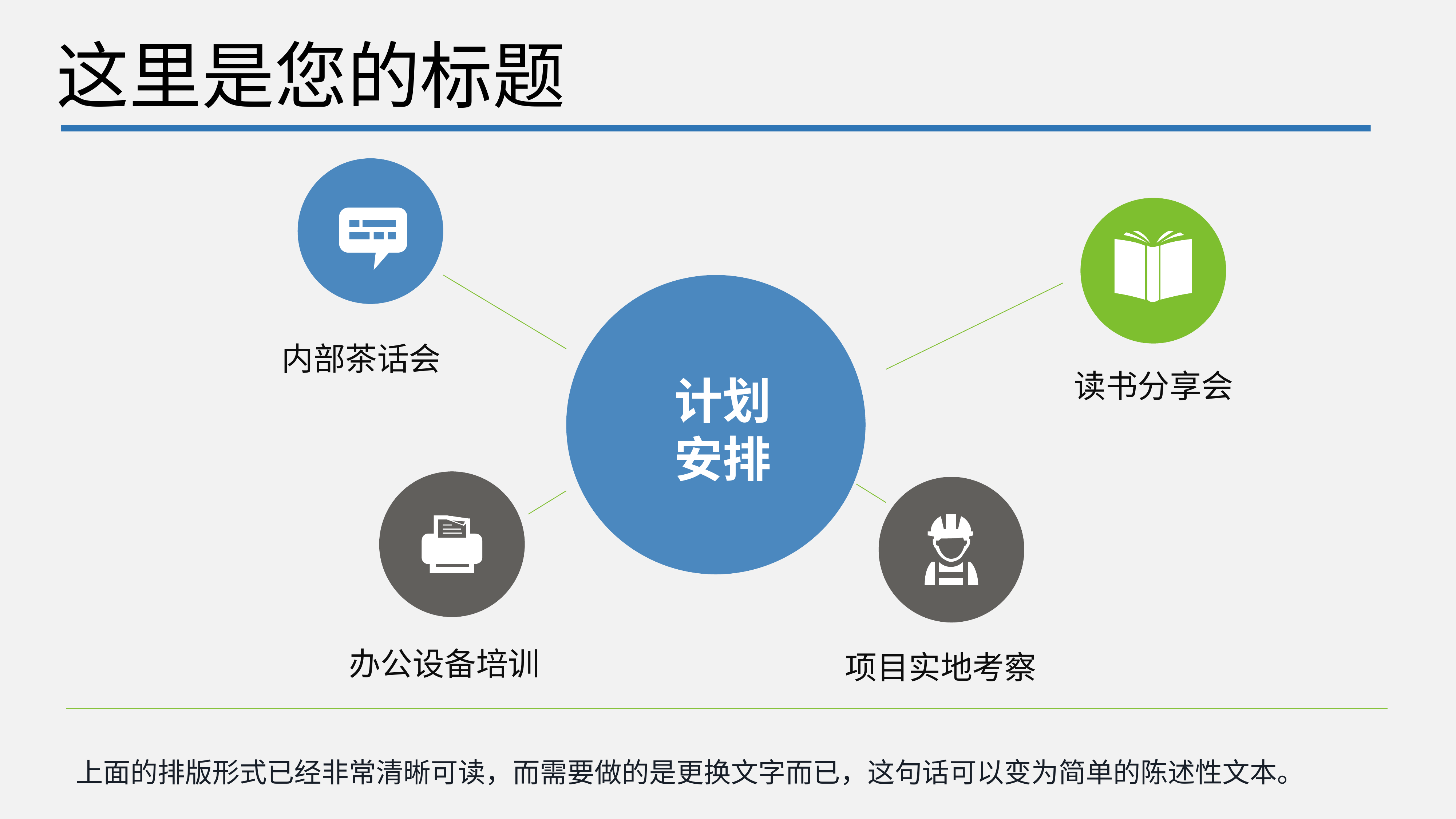

这里是您的标题

计划
安排

内部茶话会
读书分享会

办公设备培训
项目实地考察

上面的排版形式已经非常清晰可读，而需要做的是更换文字而已，这句话可以变为简单的陈述性文本。